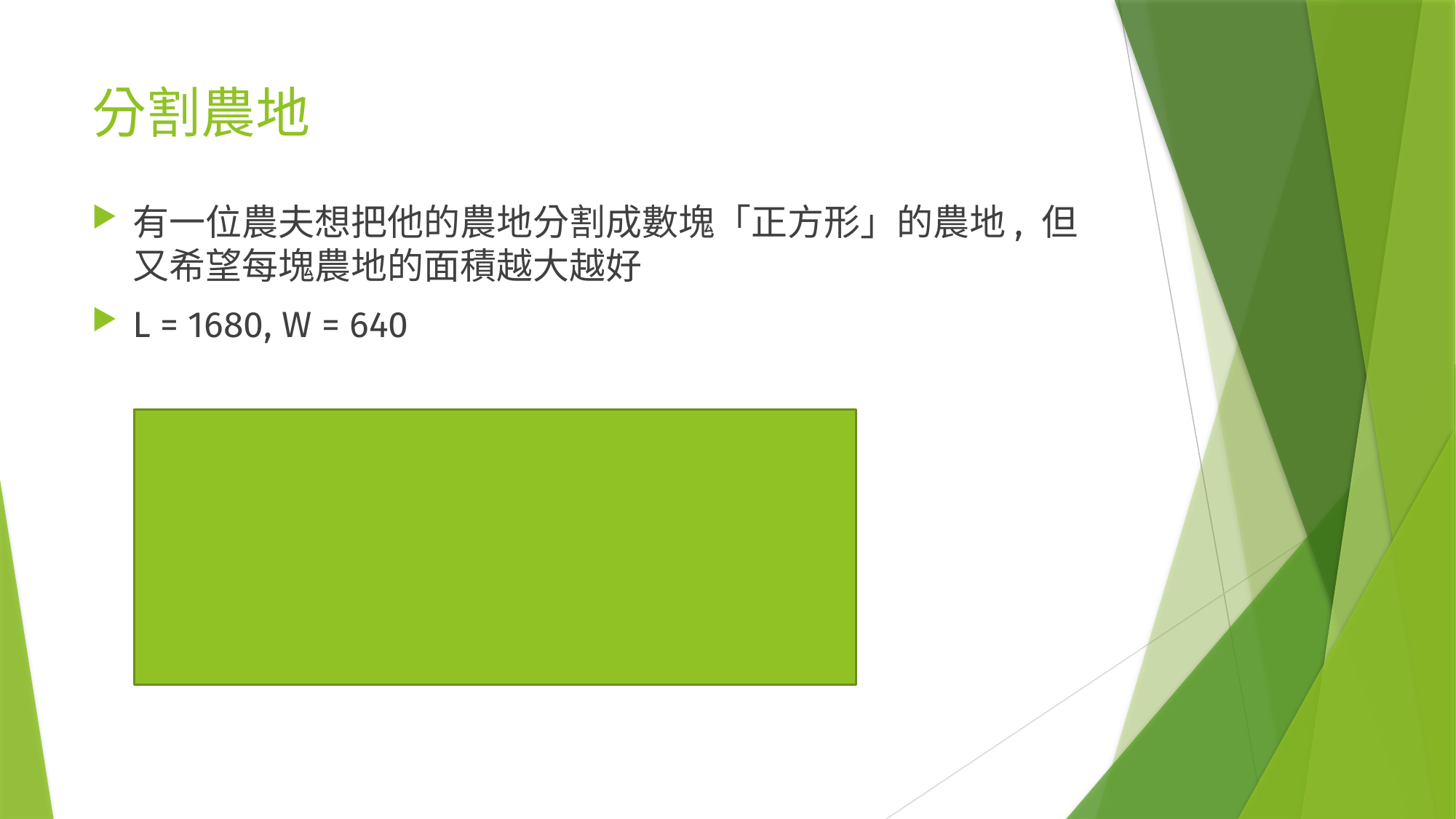

# 分割農地
有一位農夫想把他的農地分割成數塊「正方形」的農地, 但又希望每塊農地的面積越大越好
L = 1680, W = 640